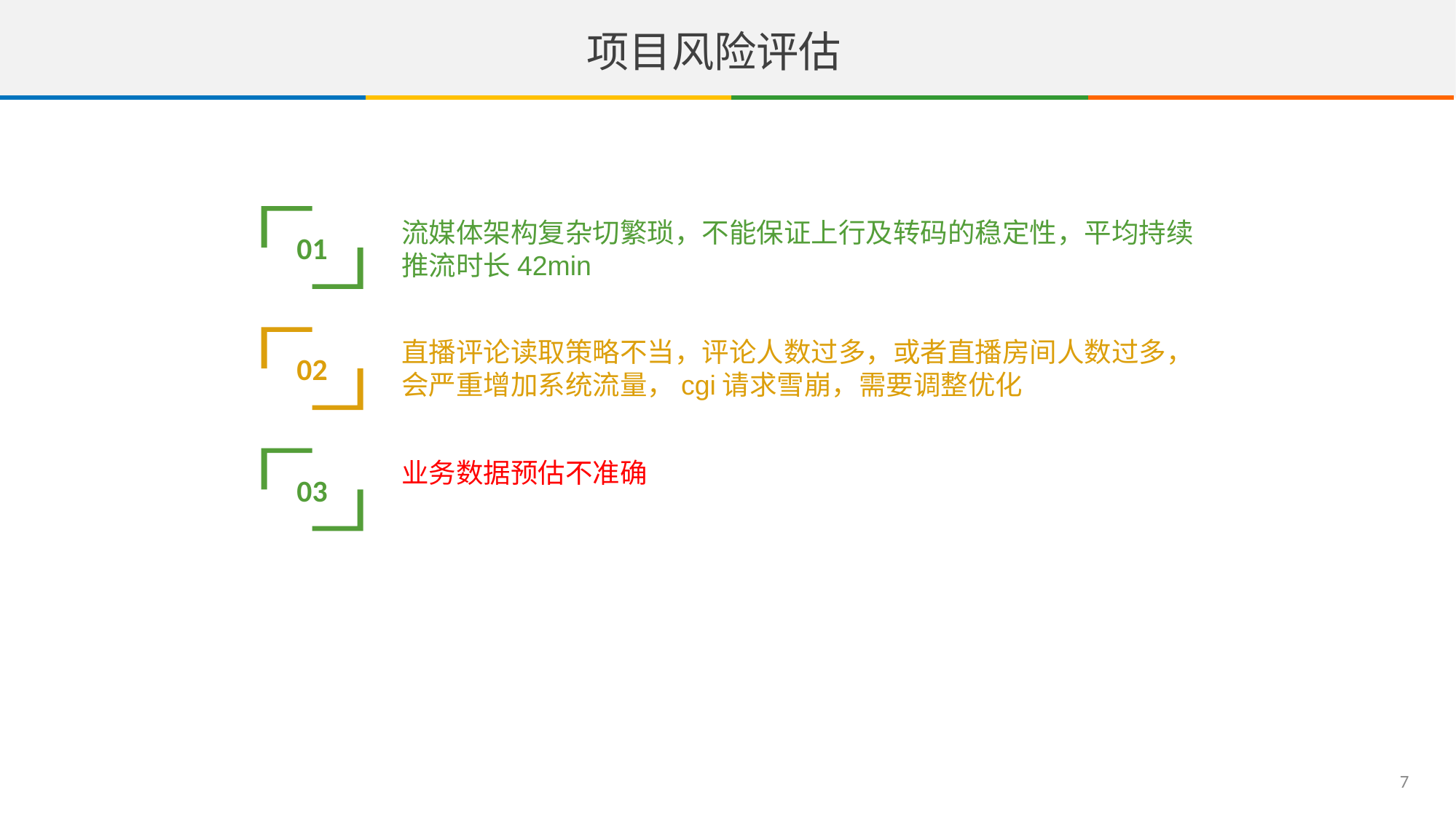

项目风险评估
01
流媒体架构复杂切繁琐，不能保证上行及转码的稳定性，平均持续推流时长42min
02
直播评论读取策略不当，评论人数过多，或者直播房间人数过多，会严重增加系统流量，cgi请求雪崩，需要调整优化
03
业务数据预估不准确
7